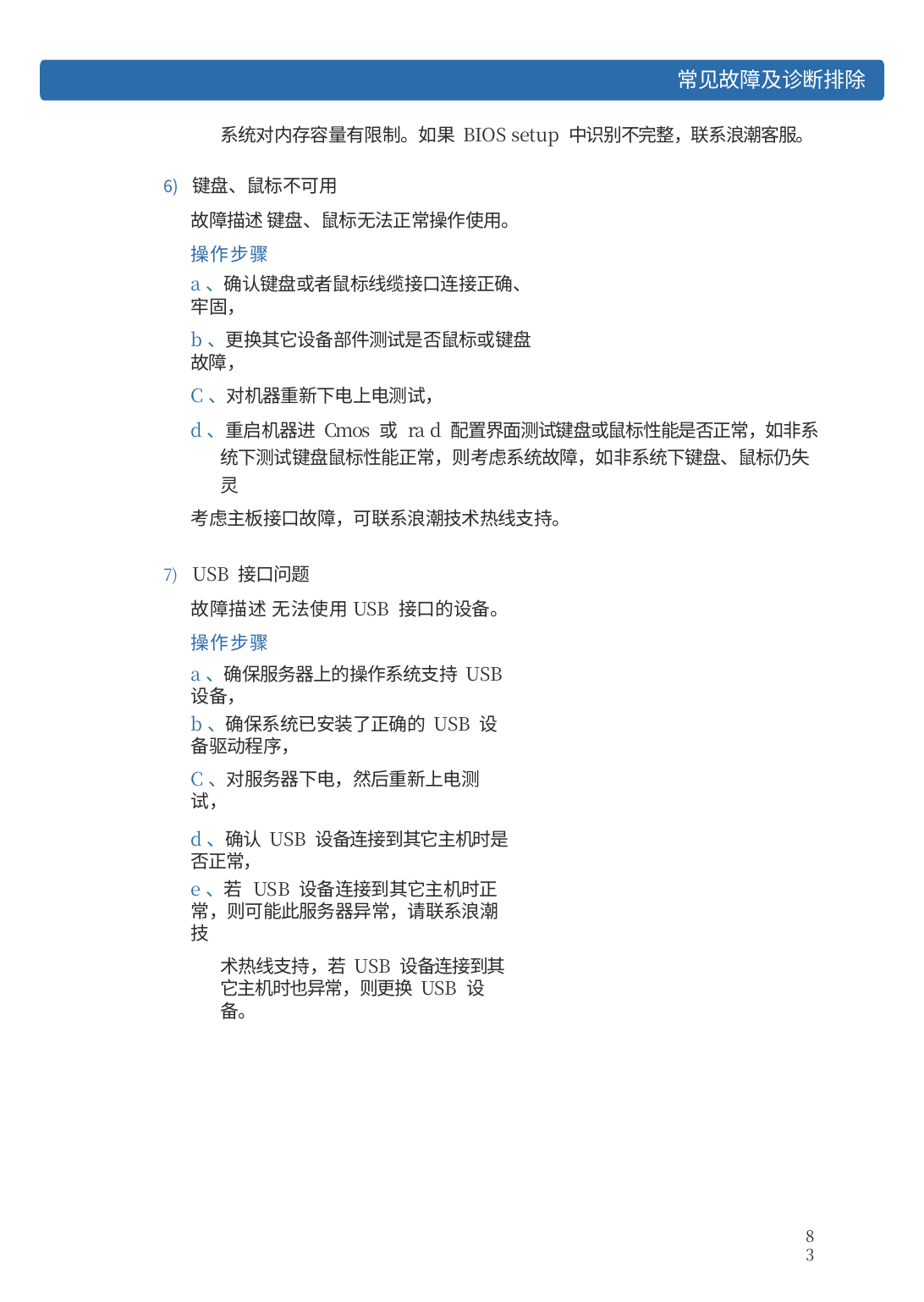

常见故障及诊断排除
系统对内存容量有限制。如果 BIOS setup 中识别不完整，联系浪潮客服。

键盘、鼠标不可用
故障描述 键盘、鼠标无法正常操作使用。操作步骤
a、确认键盘或者鼠标线缆接口连接正确、牢固，
b、更换其它设备部件测试是否鼠标或键盘故障，
C、对机器重新下电上电测试，
d、重启机器进 Cmos 或 ra d 配置界面测试键盘或鼠标性能是否正常，如非系统下测试键盘鼠标性能正常，则考虑系统故障，如非系统下键盘、鼠标仍失灵
考虑主板接口故障，可联系浪潮技术热线支持。

USB 接口问题
故障描述 无法使用USB 接口的设备。操作步骤
a、确保服务器上的操作系统支持 USB 设备，
b、确保系统已安装了正确的 USB 设备驱动程序，
C、对服务器下电，然后重新上电测试，
d、确认 USB 设备连接到其它主机时是否正常，
e、若 USB 设备连接到其它主机时正常，则可能此服务器异常，请联系浪潮技
术热线支持，若 USB 设备连接到其它主机时也异常，则更换 USB 设备。
83